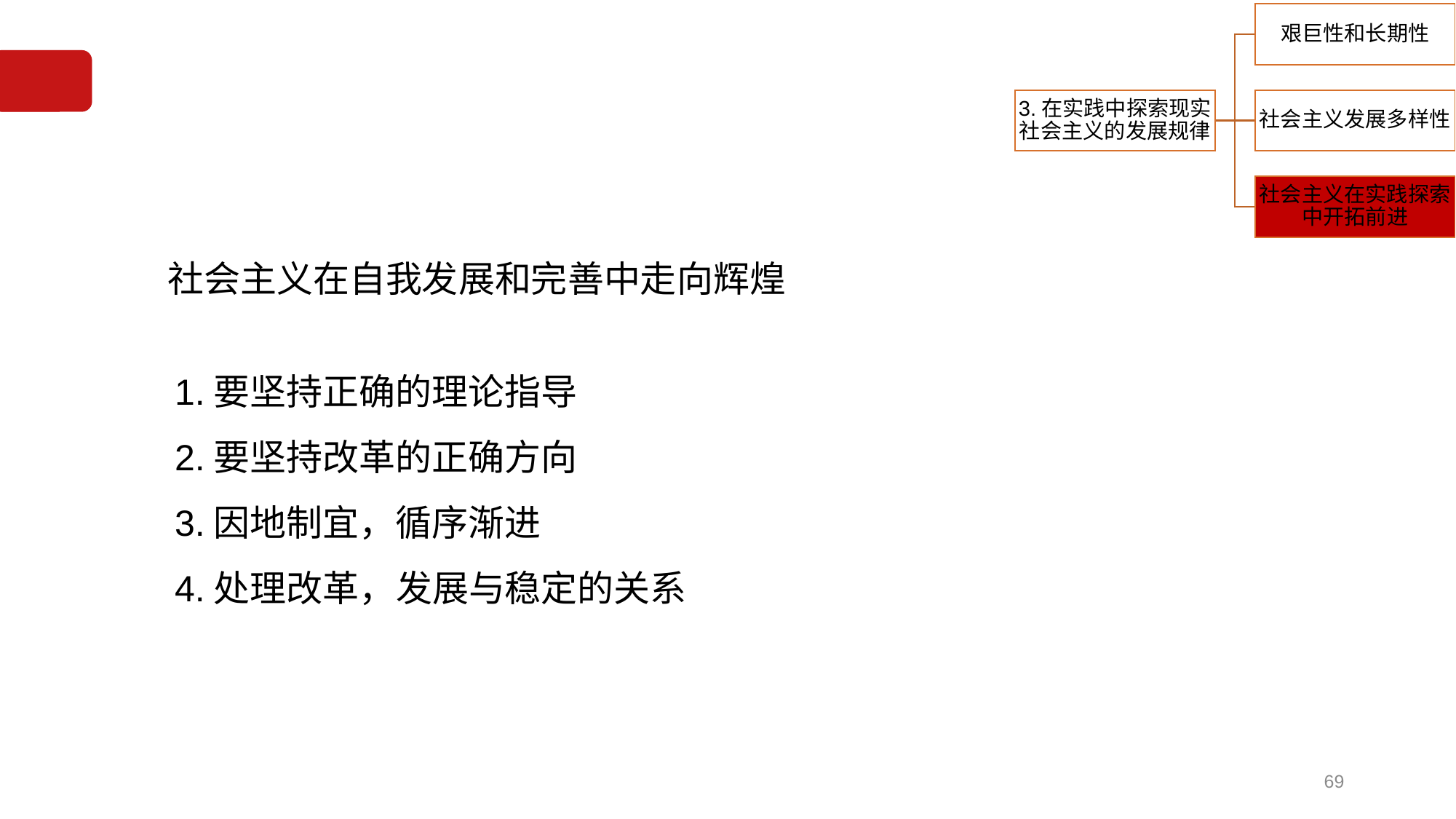

3.在实践中探索现实社会主义的发展规律
艰巨性和长期性
社会主义发展多样性
社会主义在实践探索中开拓前进
社会主义在自我发展和完善中走向辉煌
1.要坚持正确的理论指导
2.要坚持改革的正确方向
3.因地制宜，循序渐进
4.处理改革，发展与稳定的关系
69